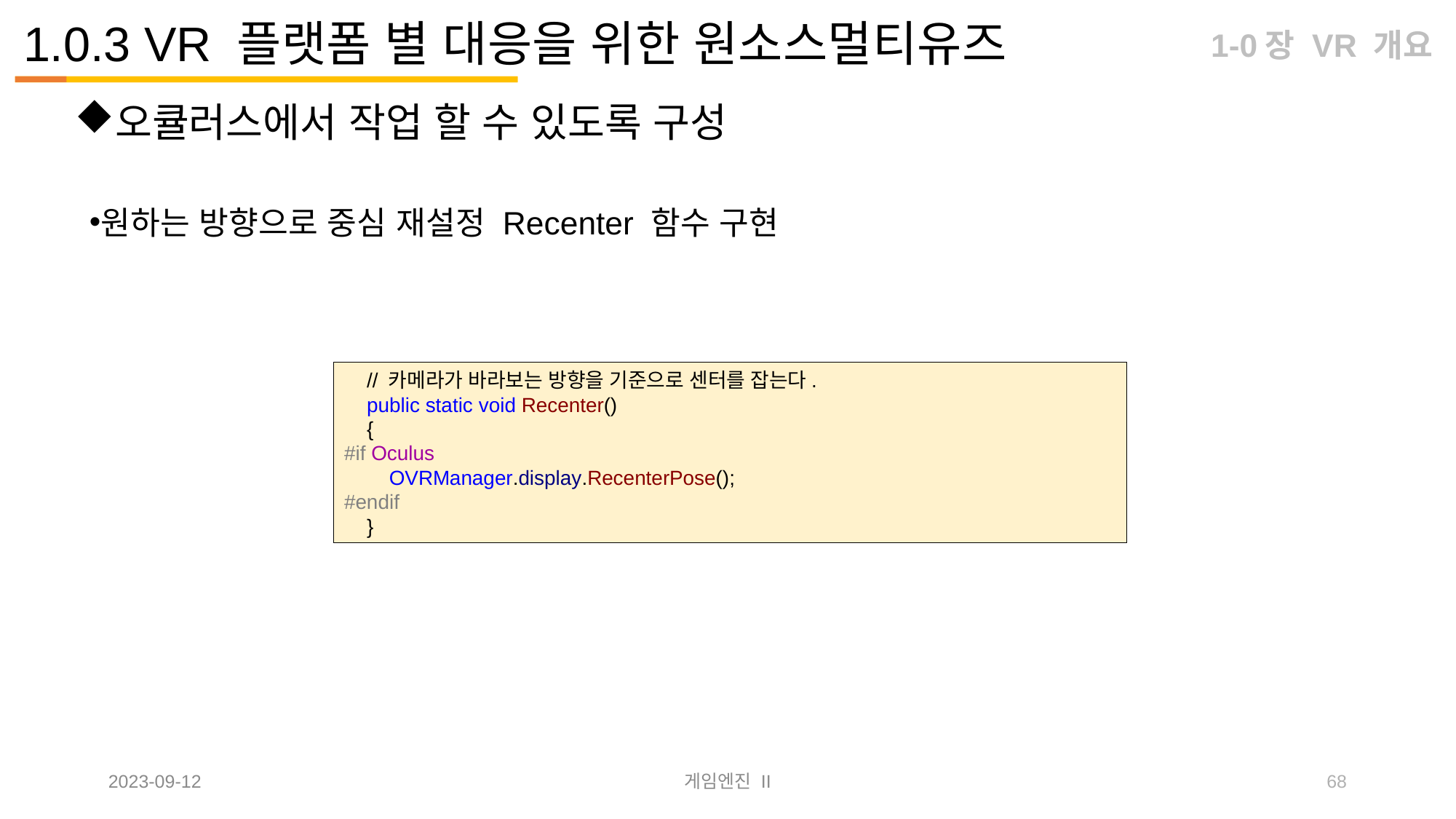

# 1.0.3 VR 플랫폼 별 대응을 위한 원소스멀티유즈
1-0장 VR 개요

오큘러스에서 작업 할 수 있도록 구성
원하는 방향으로 중심 재설정 Recenter 함수 구현
    // 카메라가 바라보는 방향을 기준으로 센터를 잡는다.
    public static void Recenter()
    {
#if Oculus
        OVRManager.display.RecenterPose();
#endif
    }
2023-09-12
게임엔진 II
68